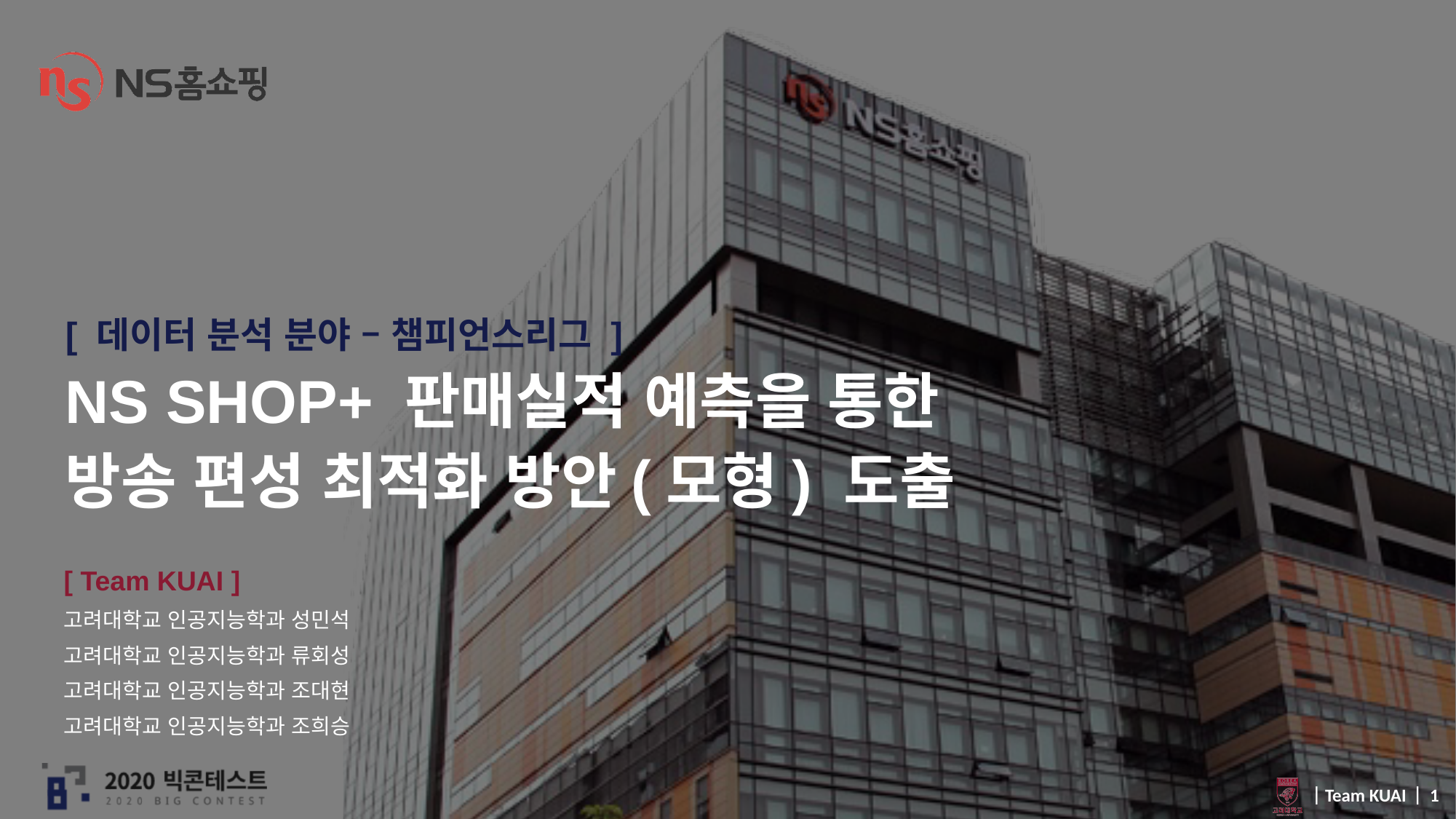

# [ 데이터 분석 분야 – 챔피언스리그 ] NS SHOP+ 판매실적 예측을 통한 방송 편성 최적화 방안(모형) 도출
[ Team KUAI ]
고려대학교 인공지능학과 성민석
고려대학교 인공지능학과 류회성
고려대학교 인공지능학과 조대현
고려대학교 인공지능학과 조희승
 ⎸Team KUAI  ⎸ 1